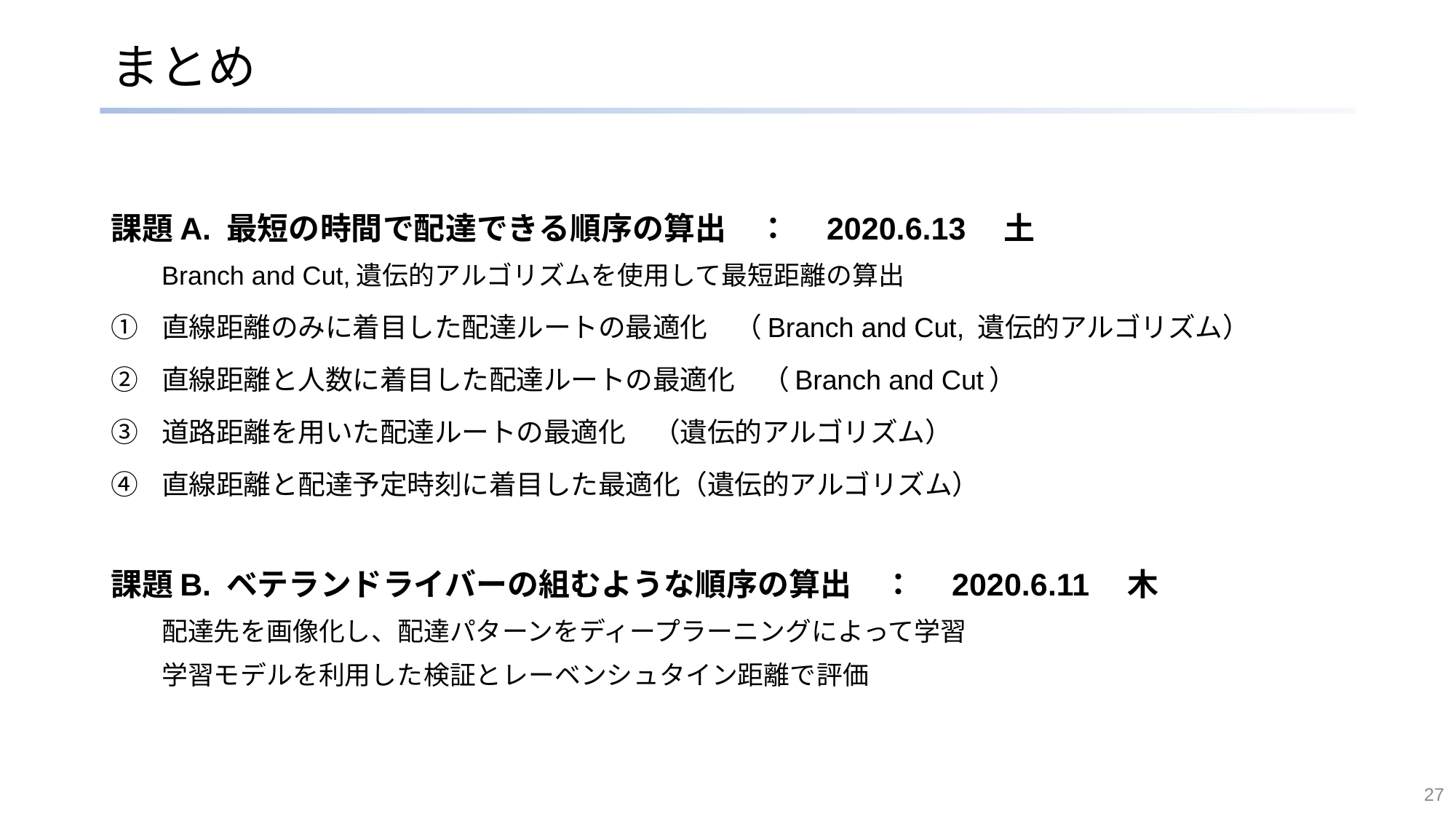

# まとめ
課題A. 最短の時間で配達できる順序の算出　：　2020.6.13　土
Branch and Cut,遺伝的アルゴリズムを使用して最短距離の算出
直線距離のみに着目した配達ルートの最適化　（Branch and Cut, 遺伝的アルゴリズム）
直線距離と人数に着目した配達ルートの最適化　（Branch and Cut）
道路距離を用いた配達ルートの最適化　（遺伝的アルゴリズム）
直線距離と配達予定時刻に着目した最適化（遺伝的アルゴリズム）

課題B. ベテランドライバーの組むような順序の算出　：　2020.6.11　木
配達先を画像化し、配達パターンをディープラーニングによって学習
学習モデルを利用した検証とレーベンシュタイン距離で評価
27